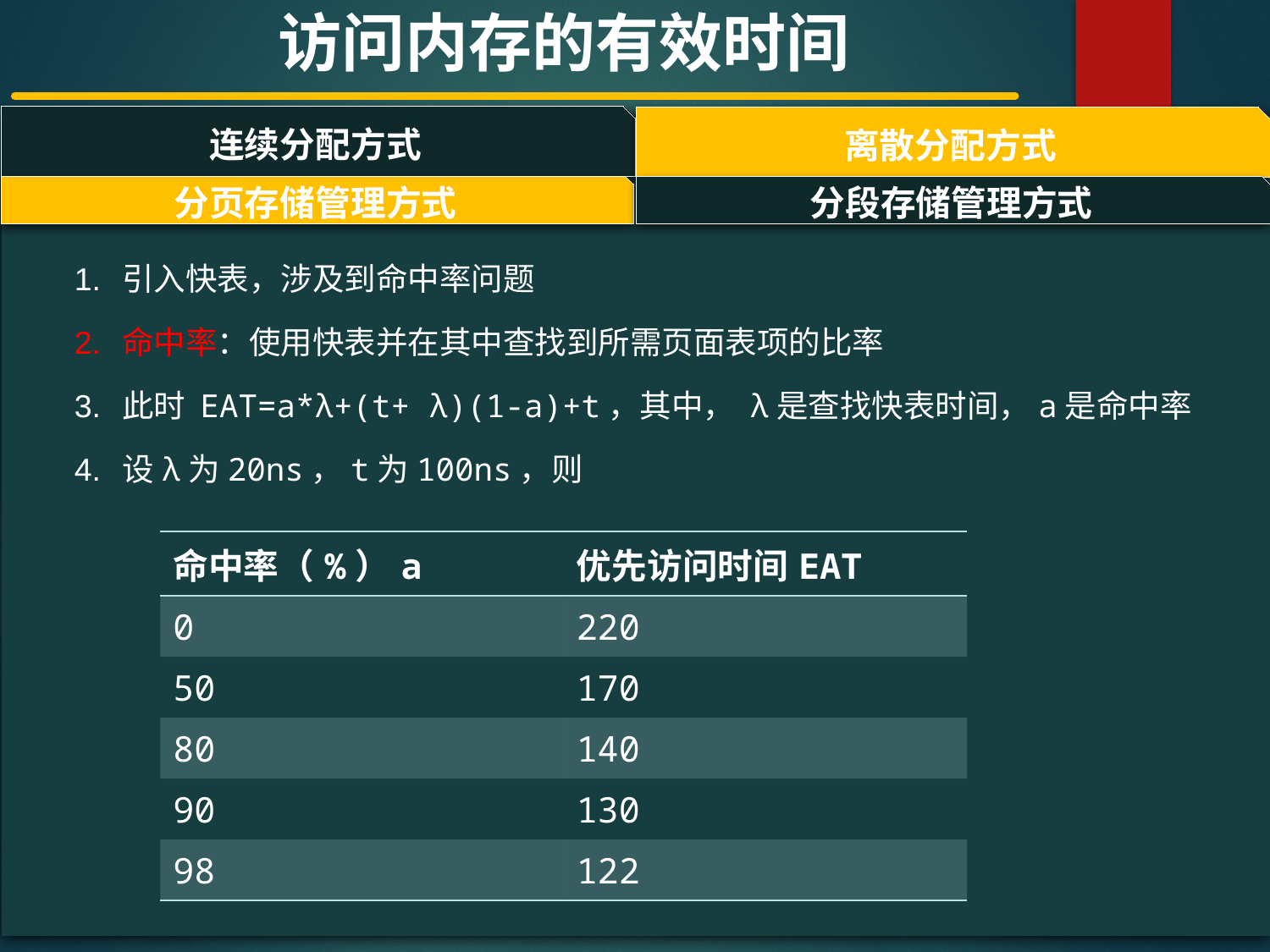

访问内存的有效时间
连续分配方式
离散分配方式
#
分页存储管理方式
分段存储管理方式
引入快表，涉及到命中率问题
命中率：使用快表并在其中查找到所需页面表项的比率
此时 EAT=a*λ+(t+ λ)(1-a)+t，其中， λ是查找快表时间，a是命中率
设λ为20ns，t为100ns，则

| 命中率（%）a | 优先访问时间EAT |
| --- | --- |
| 0 | 220 |
| 50 | 170 |
| 80 | 140 |
| 90 | 130 |
| 98 | 122 |